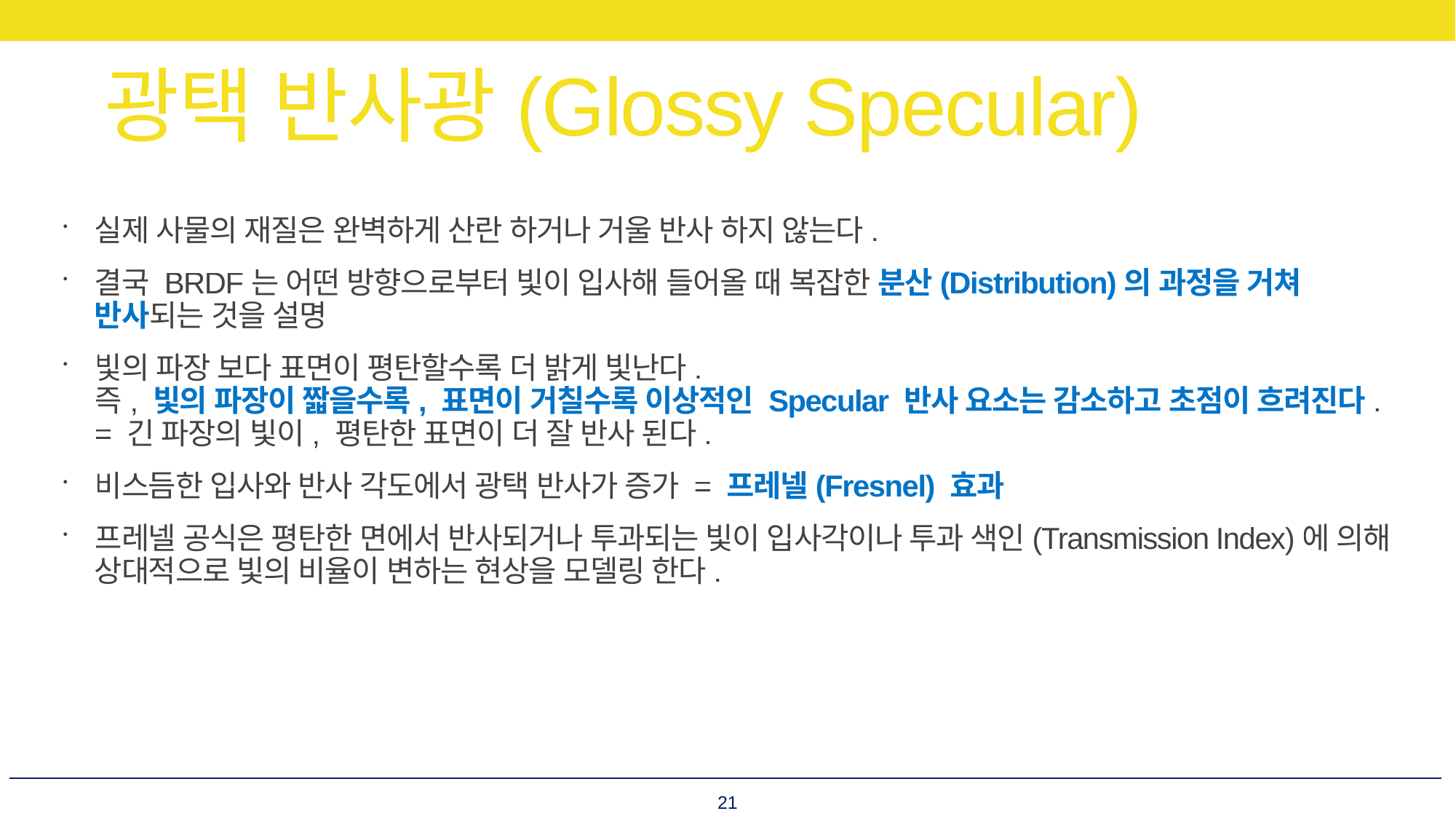

# 광택 반사광(Glossy Specular)

실제 사물의 재질은 완벽하게 산란 하거나 거울 반사 하지 않는다.

결국 BRDF는 어떤 방향으로부터 빛이 입사해 들어올 때 복잡한 분산(Distribution)의 과정을 거쳐 반사되는 것을 설명

빛의 파장 보다 표면이 평탄할수록 더 밝게 빛난다.
즉, 빛의 파장이 짧을수록, 표면이 거칠수록 이상적인 Specular 반사 요소는 감소하고 초점이 흐려진다.
= 긴 파장의 빛이, 평탄한 표면이 더 잘 반사 된다.

비스듬한 입사와 반사 각도에서 광택 반사가 증가 = 프레넬(Fresnel) 효과

프레넬 공식은 평탄한 면에서 반사되거나 투과되는 빛이 입사각이나 투과 색인(Transmission Index)에 의해 상대적으로 빛의 비율이 변하는 현상을 모델링 한다.

21